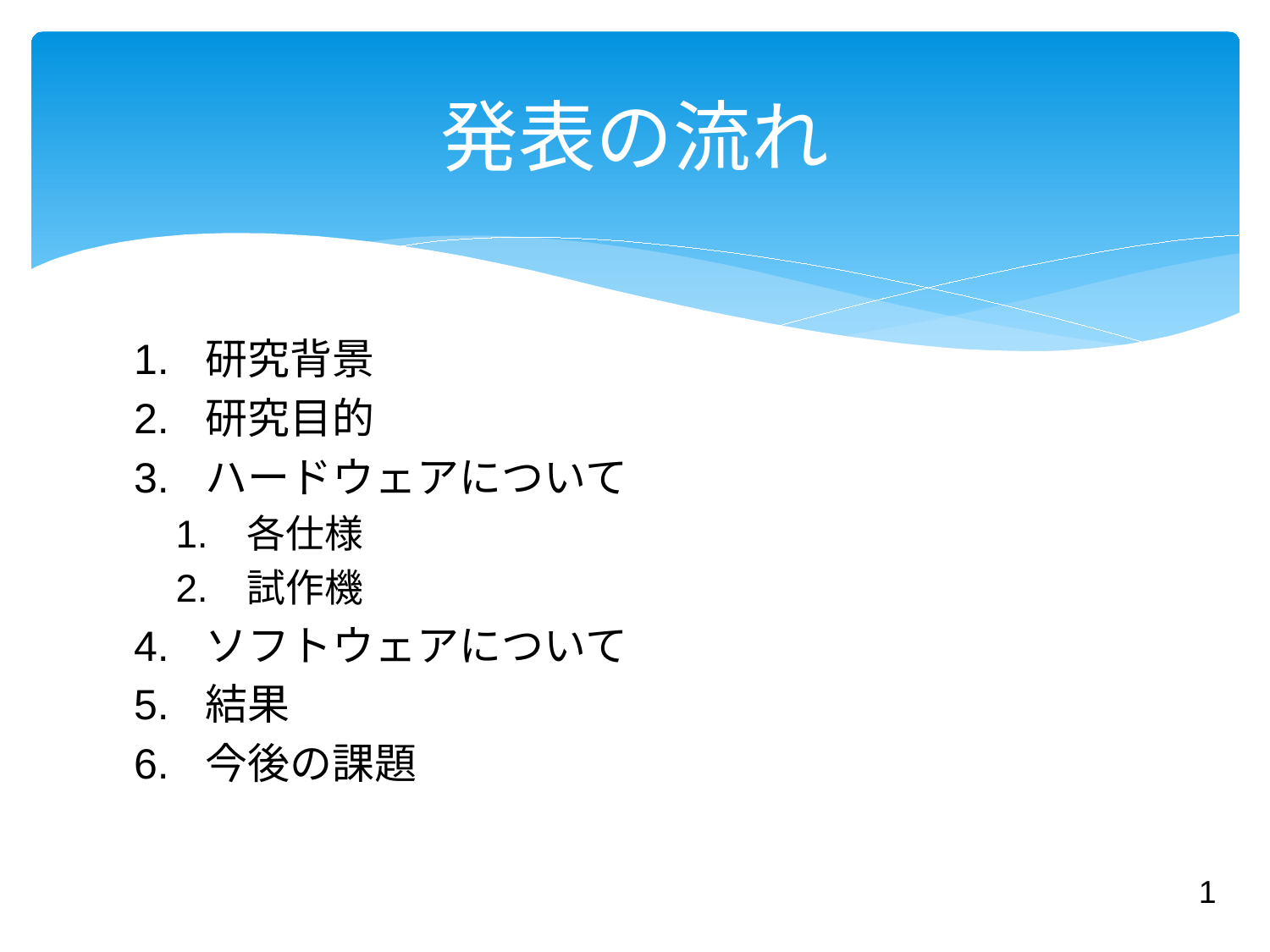

# 発表の流れ
研究背景
研究目的
ハードウェアについて
各仕様
試作機
ソフトウェアについて
結果
今後の課題
1